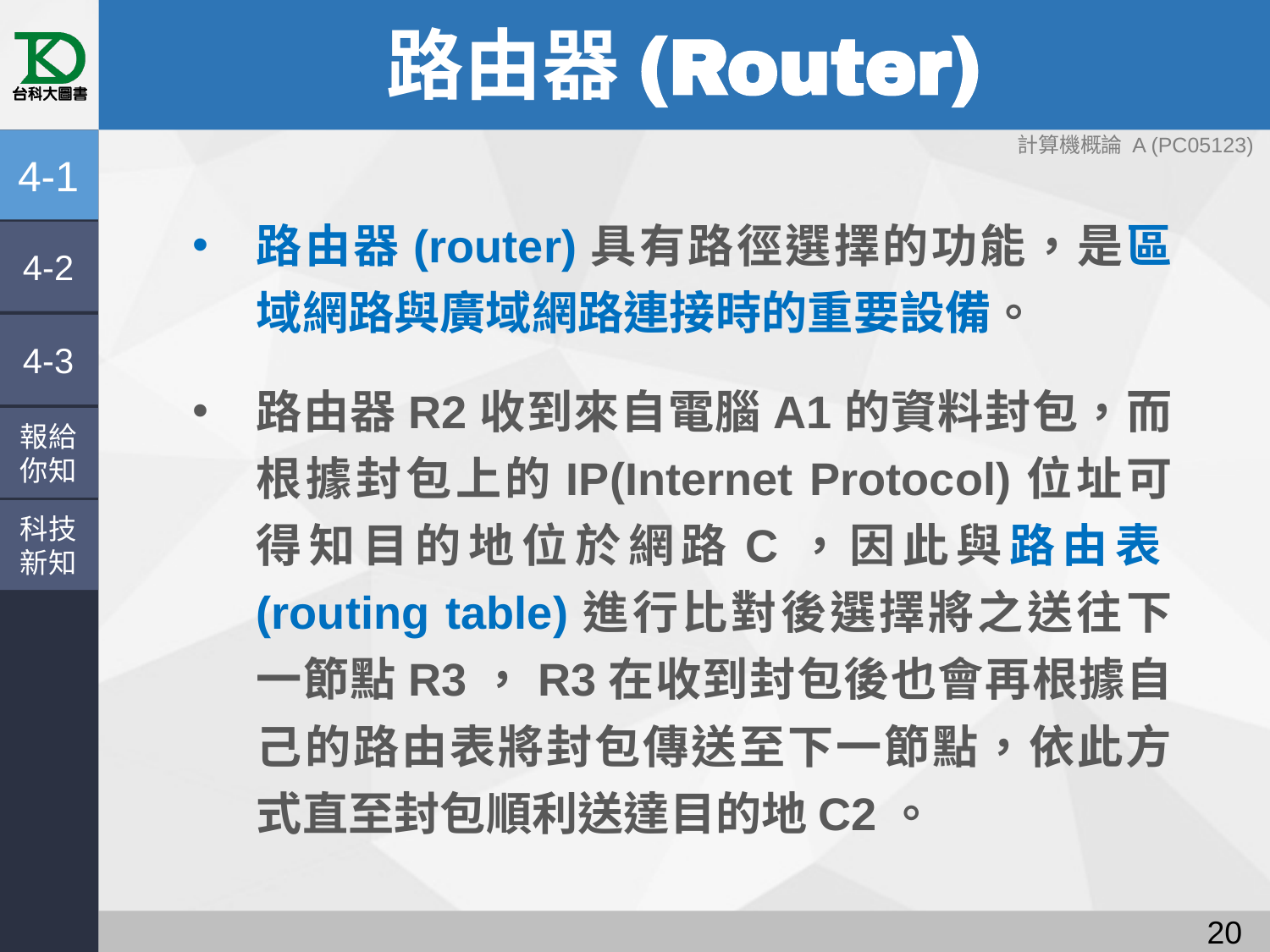

# 路由器(Router)
4-1
路由器(router)具有路徑選擇的功能，是區域網路與廣域網路連接時的重要設備。
路由器R2收到來自電腦A1的資料封包，而根據封包上的IP(Internet Protocol)位址可得知目的地位於網路C，因此與路由表(routing table)進行比對後選擇將之送往下一節點R3，R3在收到封包後也會再根據自己的路由表將封包傳送至下一節點，依此方式直至封包順利送達目的地C2。
4-2
4-3
報給
你知
科技
新知
20